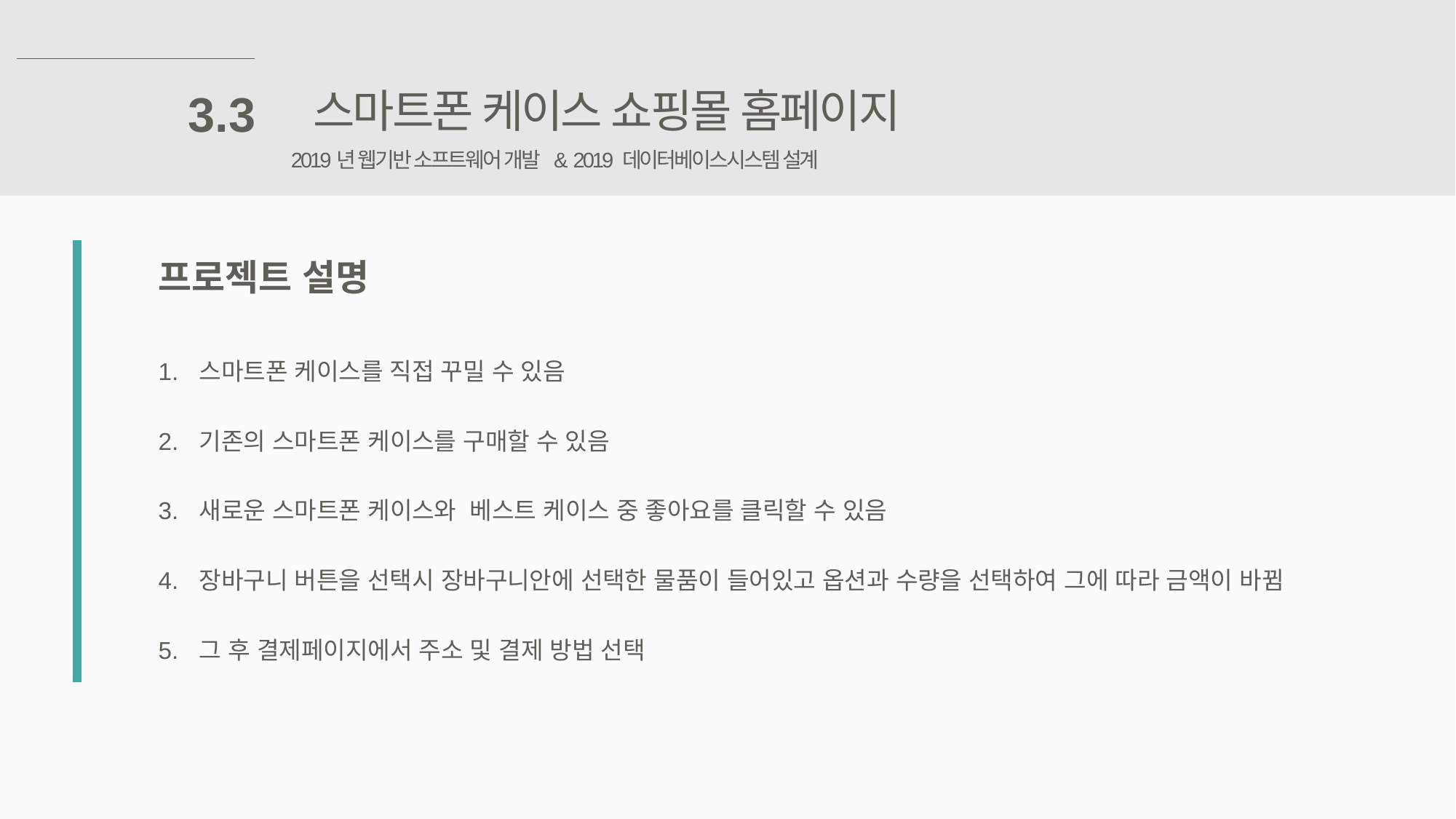

스마트폰 케이스 쇼핑몰 홈페이지
3.3
2019년 웹기반 소프트웨어 개발  &  2019 데이터베이스시스템 설계
프로젝트 설명

스마트폰 케이스를 직접 꾸밀 수 있음

기존의 스마트폰 케이스를 구매할 수 있음

새로운 스마트폰 케이스와  베스트 케이스 중 좋아요를 클릭할 수 있음

장바구니 버튼을 선택시 장바구니안에 선택한 물품이 들어있고 옵션과 수량을 선택하여 그에 따라 금액이 바뀜

그 후 결제페이지에서 주소 및 결제 방법 선택